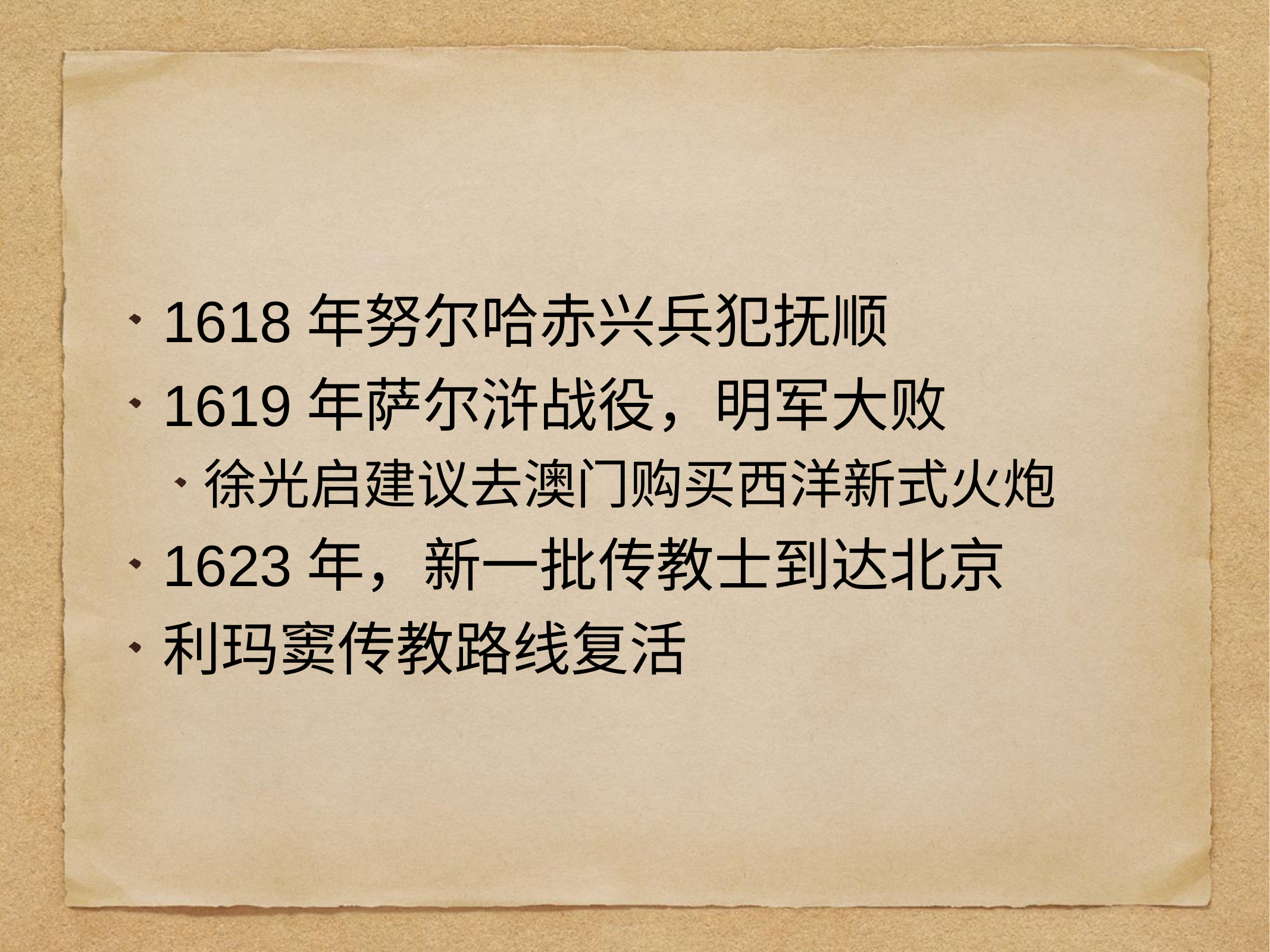

1618年努尔哈赤兴兵犯抚顺
1619年萨尔浒战役，明军大败
徐光启建议去澳门购买西洋新式火炮
1623年，新一批传教士到达北京
利玛窦传教路线复活